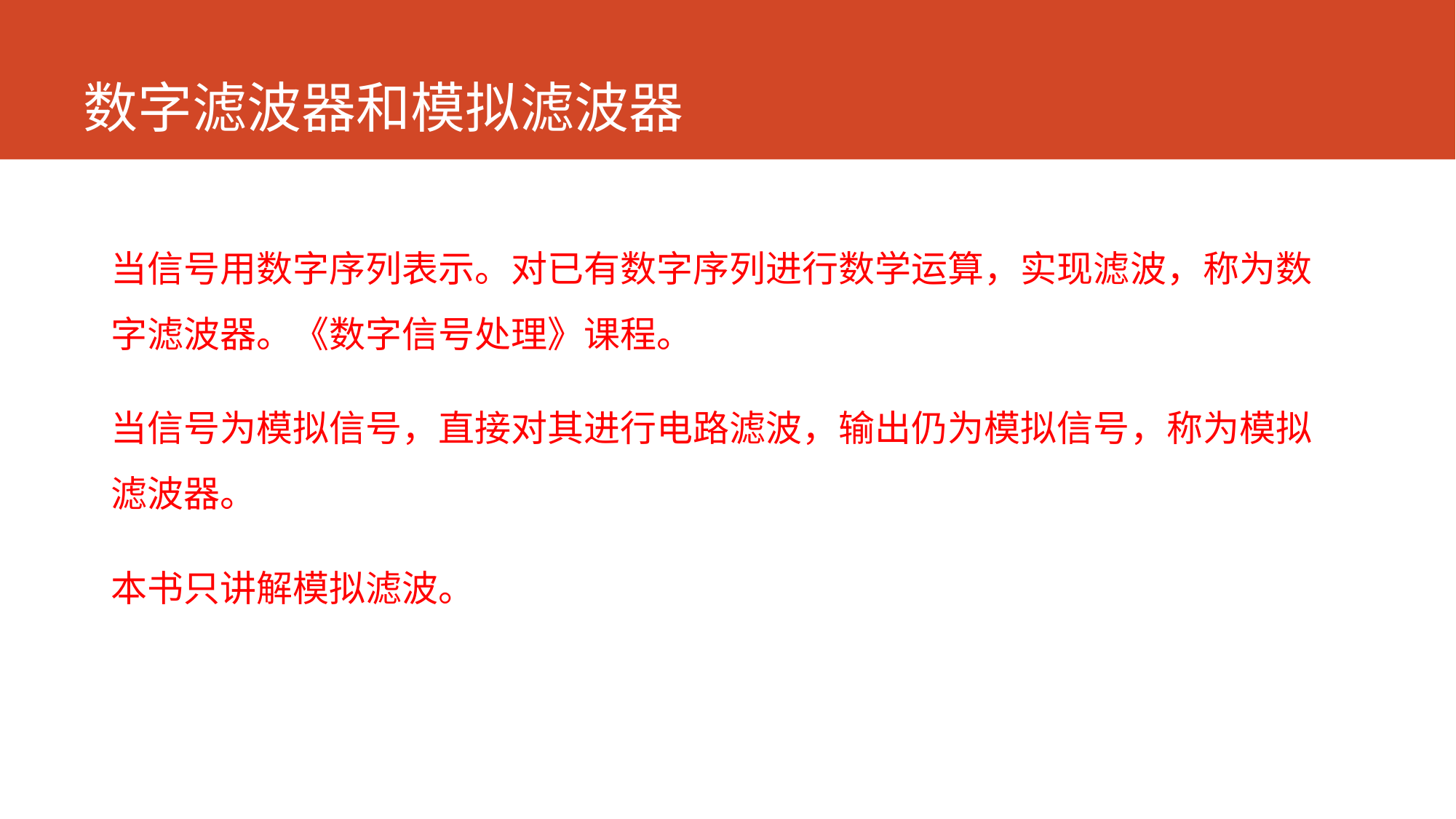

# 数字滤波器和模拟滤波器
当信号用数字序列表示。对已有数字序列进行数学运算，实现滤波，称为数字滤波器。《数字信号处理》课程。
当信号为模拟信号，直接对其进行电路滤波，输出仍为模拟信号，称为模拟滤波器。
本书只讲解模拟滤波。